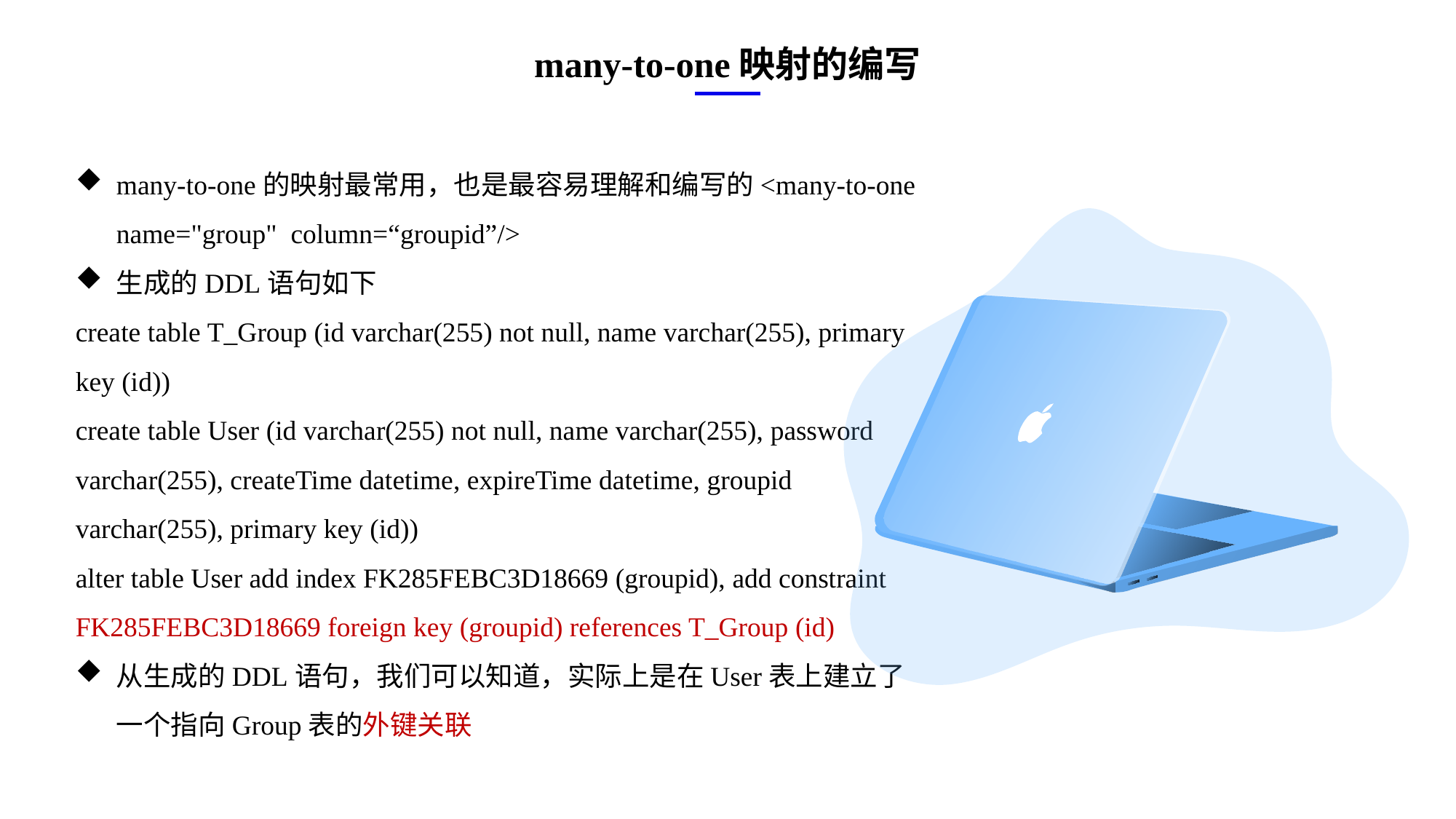

many-to-one映射的编写
many-to-one的映射最常用，也是最容易理解和编写的<many-to-one name="group"  column=“groupid”/>
生成的DDL语句如下
create table T_Group (id varchar(255) not null, name varchar(255), primary key (id))
create table User (id varchar(255) not null, name varchar(255), password varchar(255), createTime datetime, expireTime datetime, groupid varchar(255), primary key (id))
alter table User add index FK285FEBC3D18669 (groupid), add constraint FK285FEBC3D18669 foreign key (groupid) references T_Group (id)
从生成的DDL语句，我们可以知道，实际上是在User表上建立了一个指向Group表的外键关联

e7d195523061f1c0ae0eb3eed39d2bcef4622b2499a05fe6567B54A876BEB457BD1EB8EBE9915191D1FA2E860D28D251AB291D9CBBDD28D4BD16020FD75D8281481517FC21E86E4C931520AFA1087E92E357E3DB373CA326F6F926B1A67F681E99E875FFD293B2C32B3919AE4D43F9436862A7DD54F9346DF3662D8AB7319030EF75D53FF682DE13